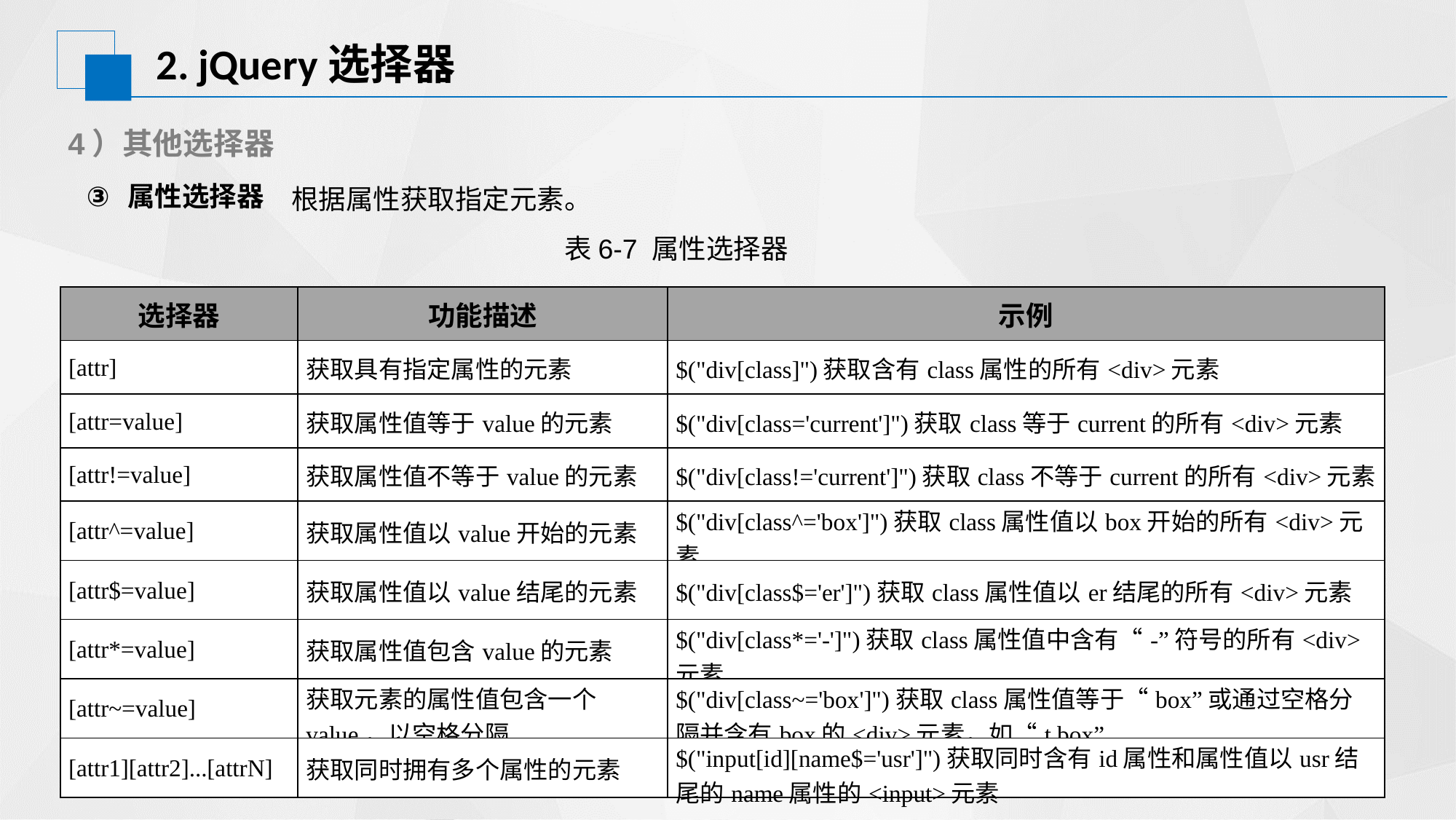

2. jQuery选择器
4）其他选择器
属性选择器
根据属性获取指定元素。
表6-7 属性选择器
| 选择器 | 功能描述 | 示例 |
| --- | --- | --- |
| [attr] | 获取具有指定属性的元素 | $("div[class]")获取含有class属性的所有<div>元素 |
| [attr=value] | 获取属性值等于value的元素 | $("div[class='current']")获取class等于current的所有<div>元素 |
| [attr!=value] | 获取属性值不等于value的元素 | $("div[class!='current']")获取class不等于current的所有<div>元素 |
| [attr^=value] | 获取属性值以value开始的元素 | $("div[class^='box']")获取class属性值以box开始的所有<div>元素 |
| [attr$=value] | 获取属性值以value结尾的元素 | $("div[class$='er']")获取class属性值以er结尾的所有<div>元素 |
| [attr\*=value] | 获取属性值包含value的元素 | $("div[class\*='-']")获取class属性值中含有“-”符号的所有<div>元素 |
| [attr~=value] | 获取元素的属性值包含一个value，以空格分隔 | $("div[class~='box']")获取class属性值等于“box”或通过空格分隔并含有box的<div>元素，如“t box” |
| [attr1][attr2]...[attrN] | 获取同时拥有多个属性的元素 | $("input[id][name$='usr']")获取同时含有id属性和属性值以usr结尾的name属性的<input>元素 |
表6-5 获取同级元素